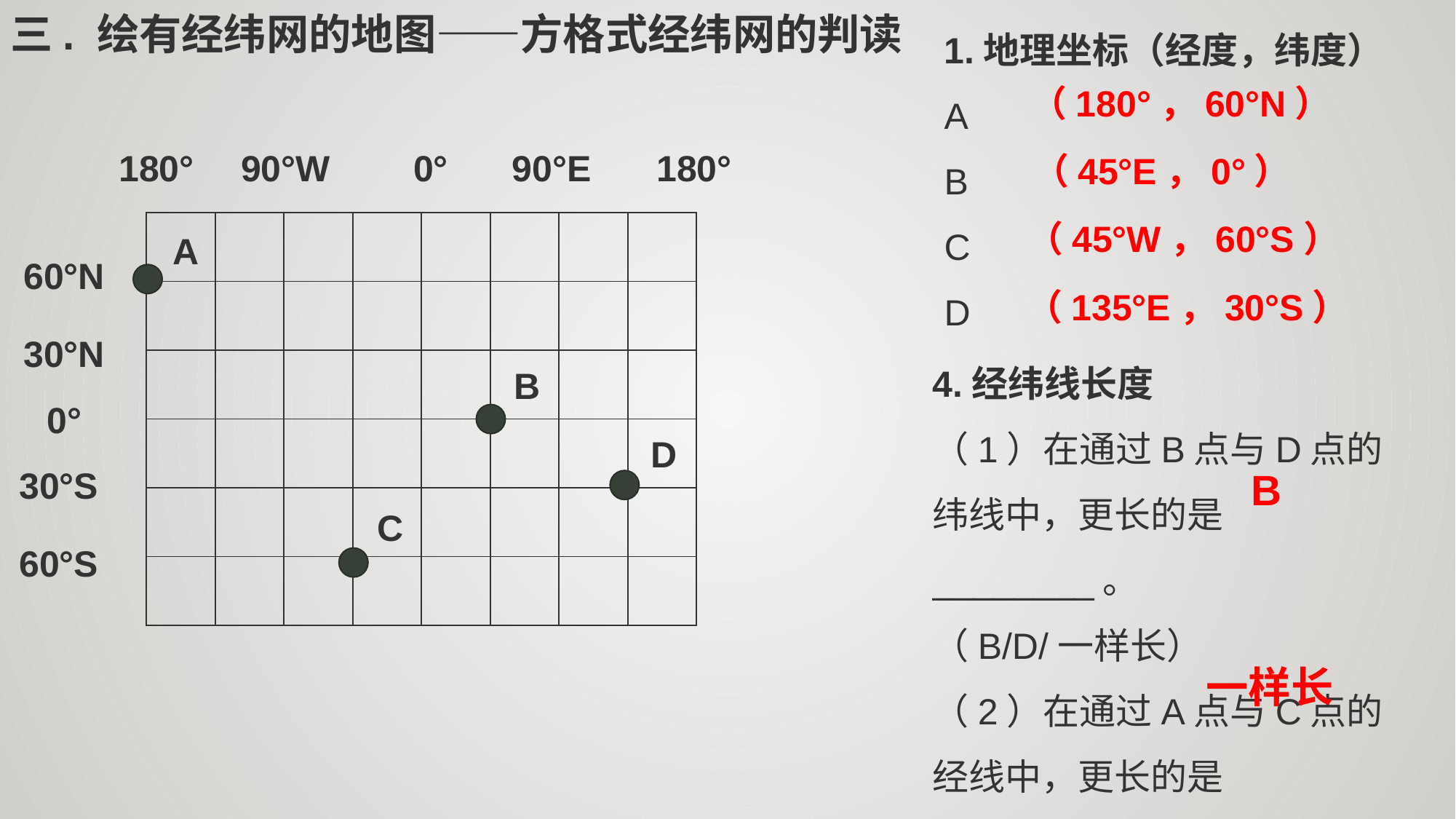

1.地理坐标（经度，纬度）
A
B
C
D
三. 绘有经纬网的地图——方格式经纬网的判读
（180°，60°N）
180°
90°W
0°
90°E
180°
（45°E，0°）
（45°W，60°S）
|  |  |  |  |  |  |  |  |
| --- | --- | --- | --- | --- | --- | --- | --- |
|  |  |  |  |  |  |  |  |
|  |  |  |  |  |  |  |  |
|  |  |  |  |  |  |  |  |
|  |  |  |  |  |  |  |  |
|  |  |  |  |  |  |  |  |
A
60°N

（135°E，30°S）
30°N
4.经纬线长度
（1）在通过B点与D点的纬线中，更长的是________。
（B/D/一样长）
（2）在通过A点与C点的经线中，更长的是________。
（A/C/一样长）
B
0°

D
30°S
B

C
60°S

一样长